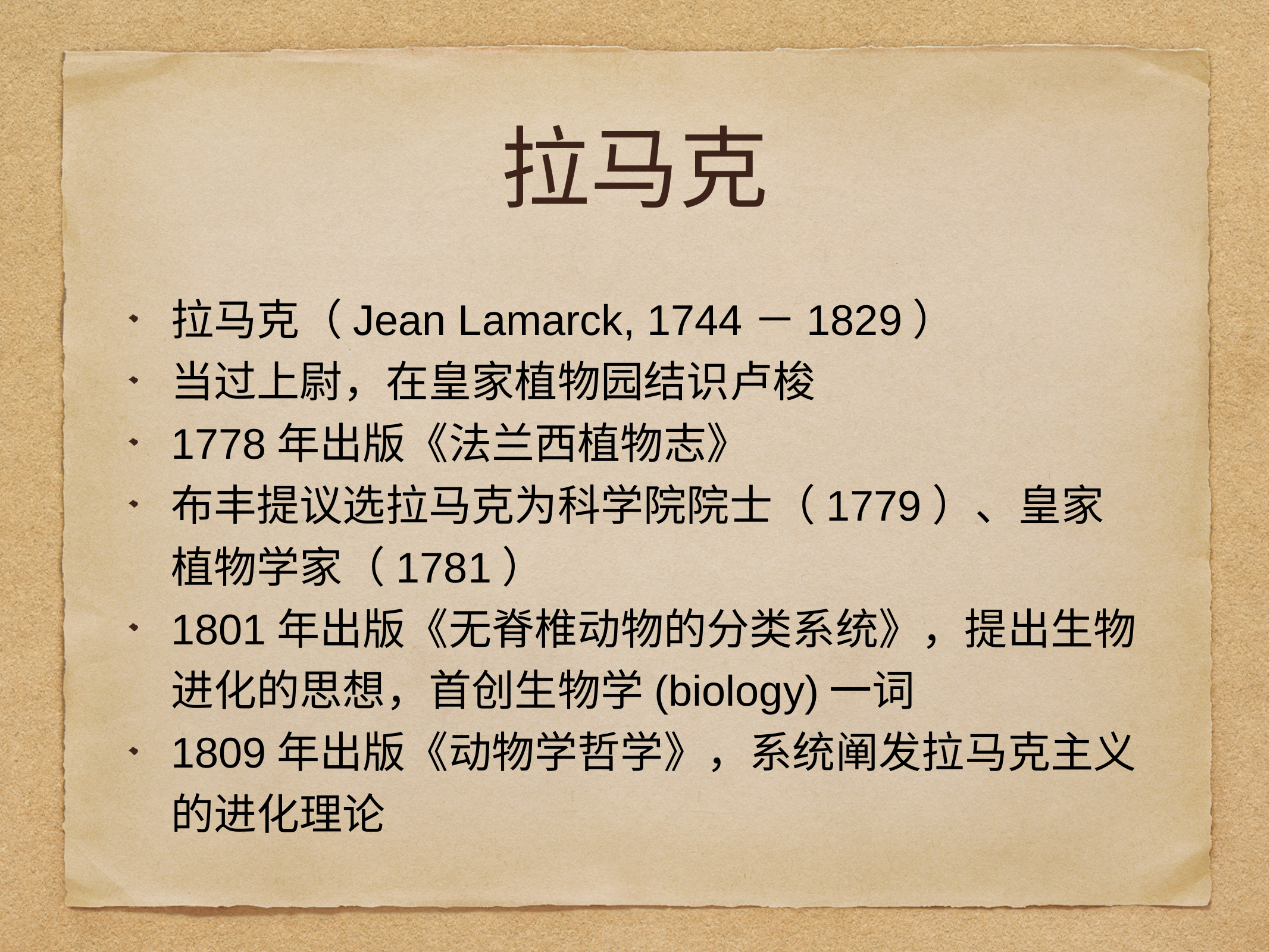

# 拉马克
拉马克（Jean Lamarck, 1744－1829）
当过上尉，在皇家植物园结识卢梭
1778年出版《法兰西植物志》
布丰提议选拉马克为科学院院士（1779）、皇家植物学家（1781）
1801年出版《无脊椎动物的分类系统》，提出生物进化的思想，首创生物学(biology)一词
1809年出版《动物学哲学》，系统阐发拉马克主义的进化理论